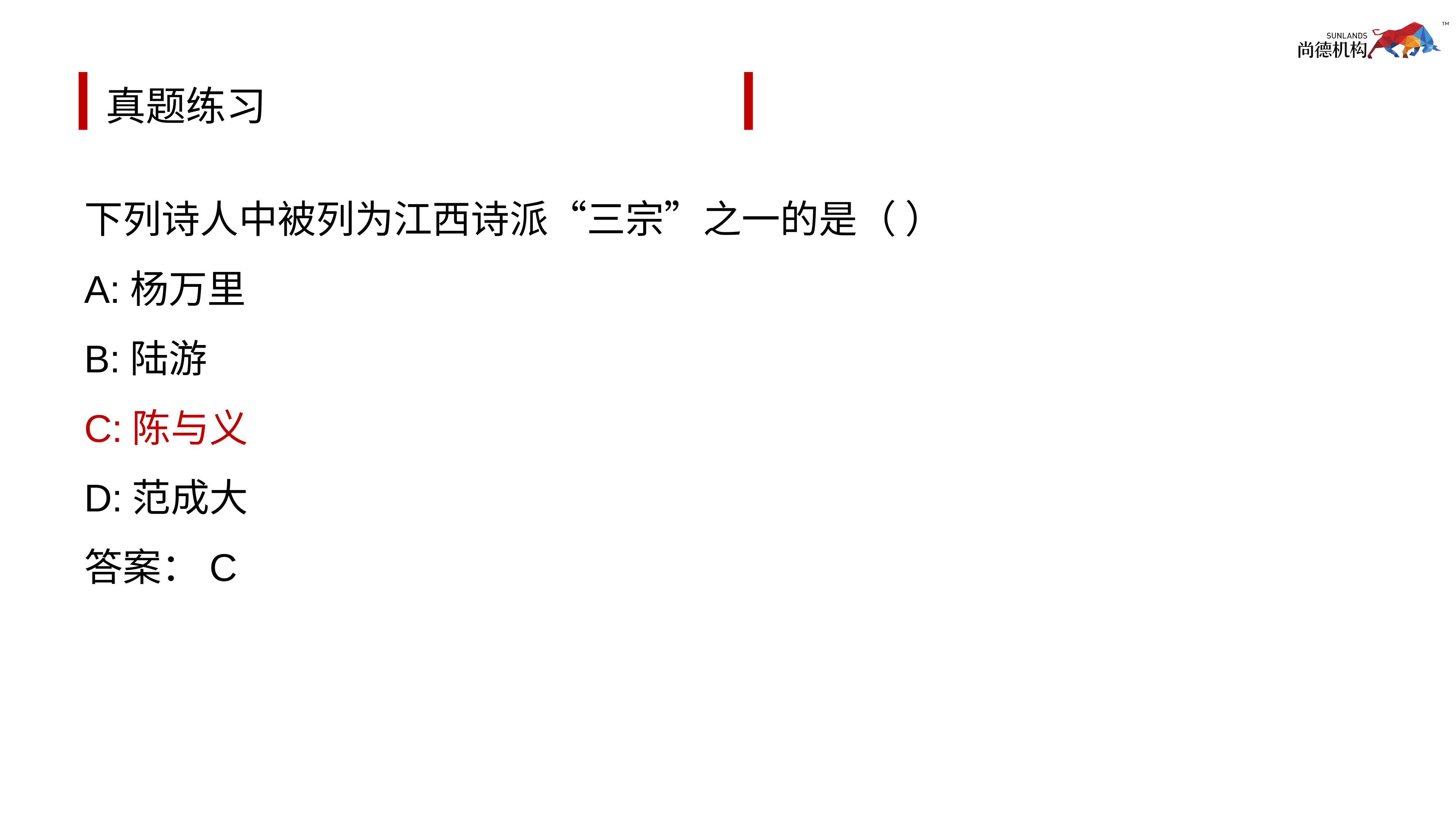

# 真题练习
下列诗人中被列为江西诗派“三宗”之一的是（ ）
A:杨万里
B:陆游
C:陈与义
D:范成大
答案：C